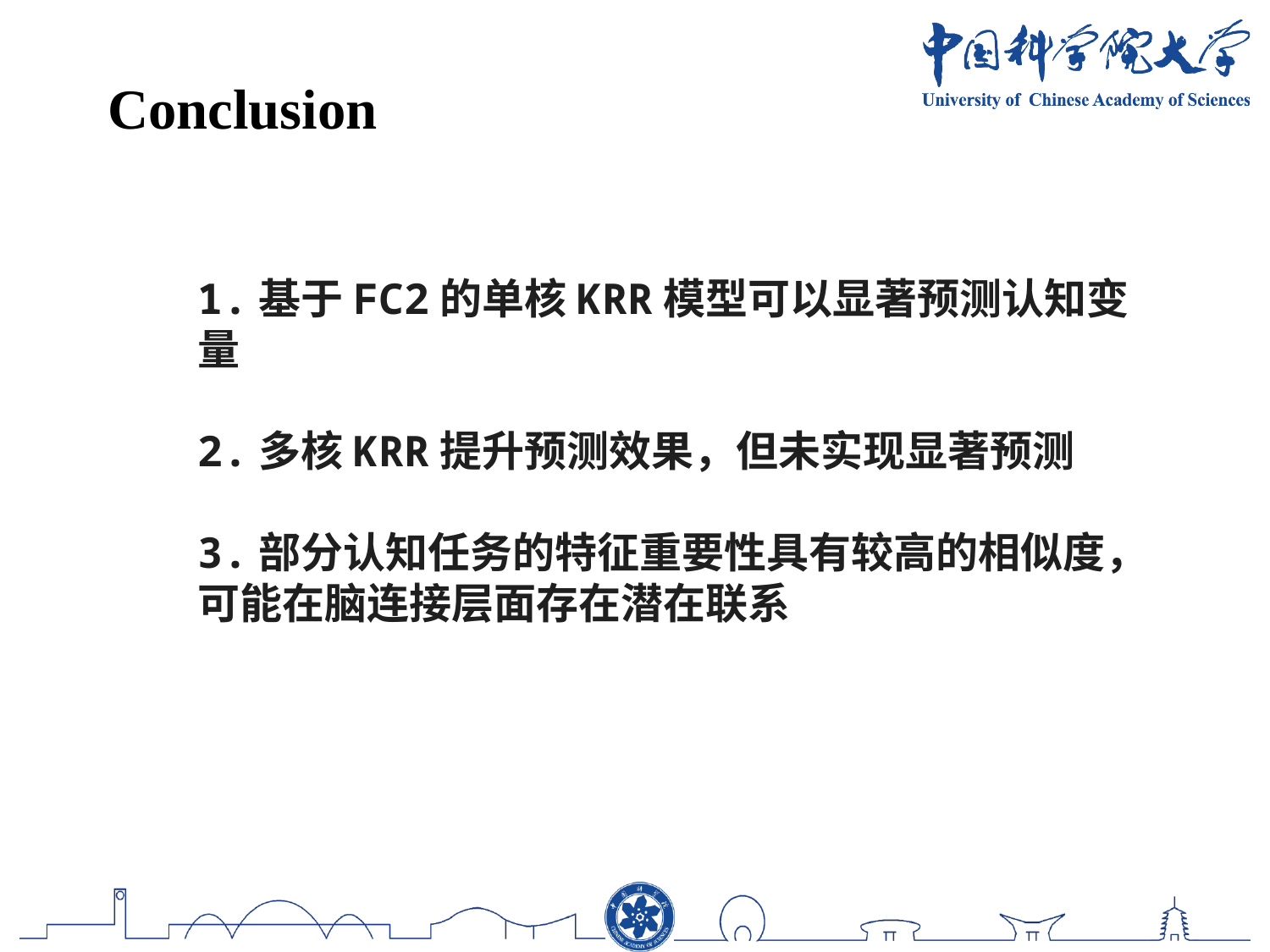

Conclusion
1.基于FC2的单核KRR模型可以显著预测认知变量

2.多核KRR提升预测效果，但未实现显著预测

3.部分认知任务的特征重要性具有较高的相似度，可能在脑连接层面存在潜在联系